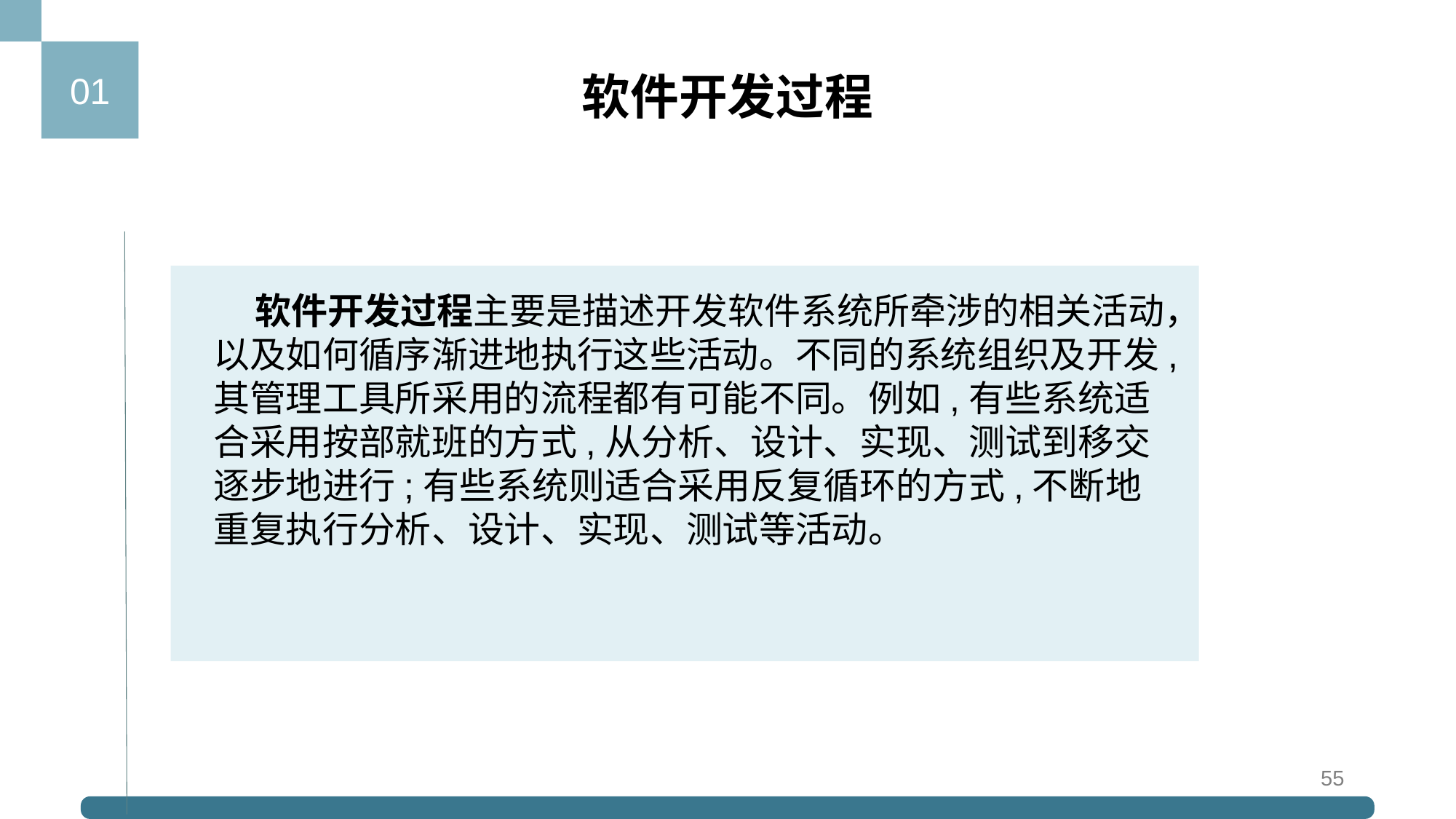

01
软件开发过程
     软件开发过程主要是描述开发软件系统所牵涉的相关活动，以及如何循序渐进地执行这些活动。不同的系统组织及开发,其管理工具所采用的流程都有可能不同。例如,有些系统适合采用按部就班的方式,从分析、设计、实现、测试到移交逐步地进行;有些系统则适合采用反复循环的方式,不断地重复执行分析、设计、实现、测试等活动。

55